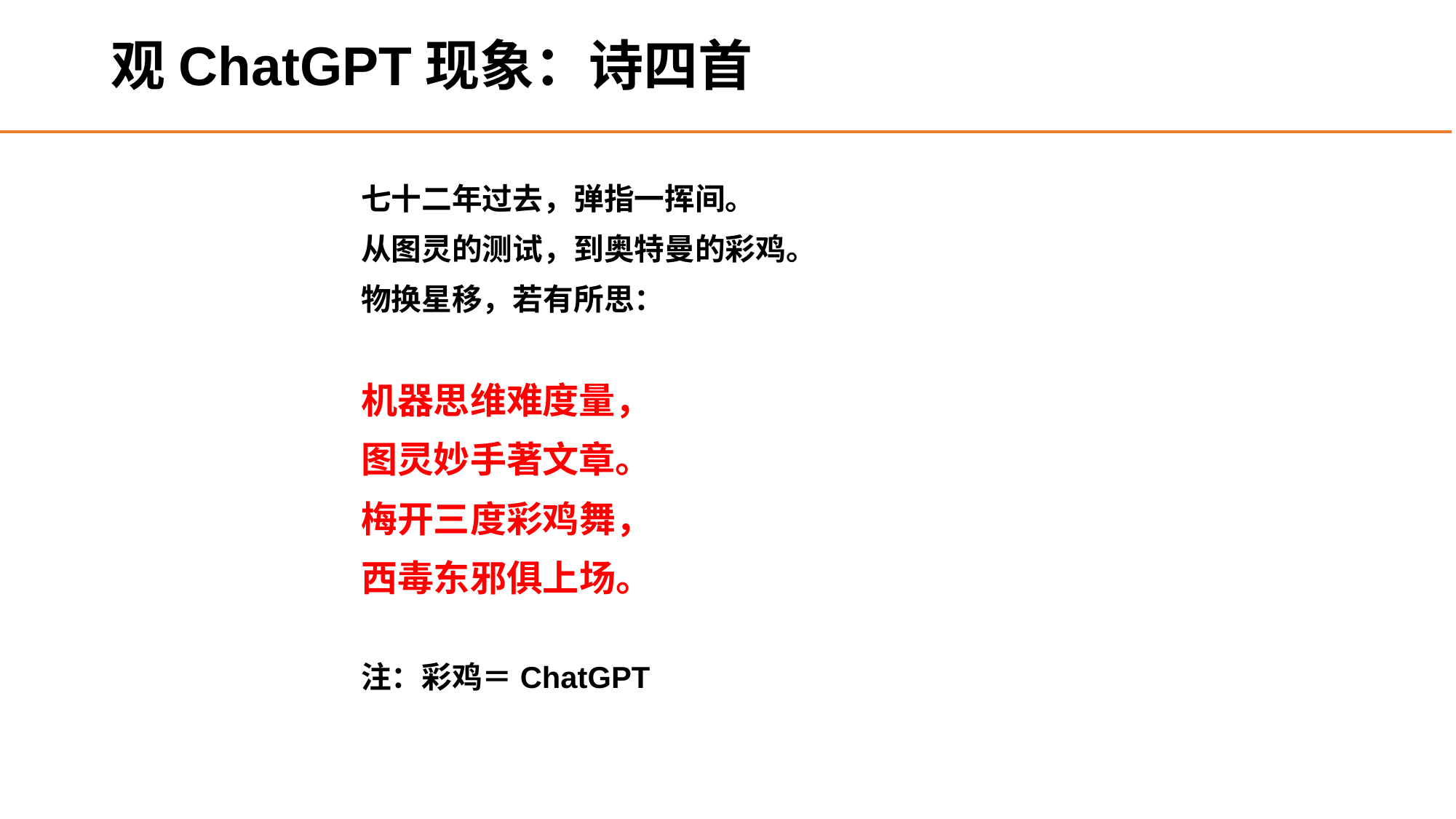

# 观ChatGPT现象：诗四首

七十二年过去，弹指一挥间。
从图灵的测试，到奥特曼的彩鸡。
物换星移，若有所思：

机器思维难度量，
图灵妙手著文章。
梅开三度彩鸡舞，
西毒东邪俱上场。

注：彩鸡＝ChatGPT